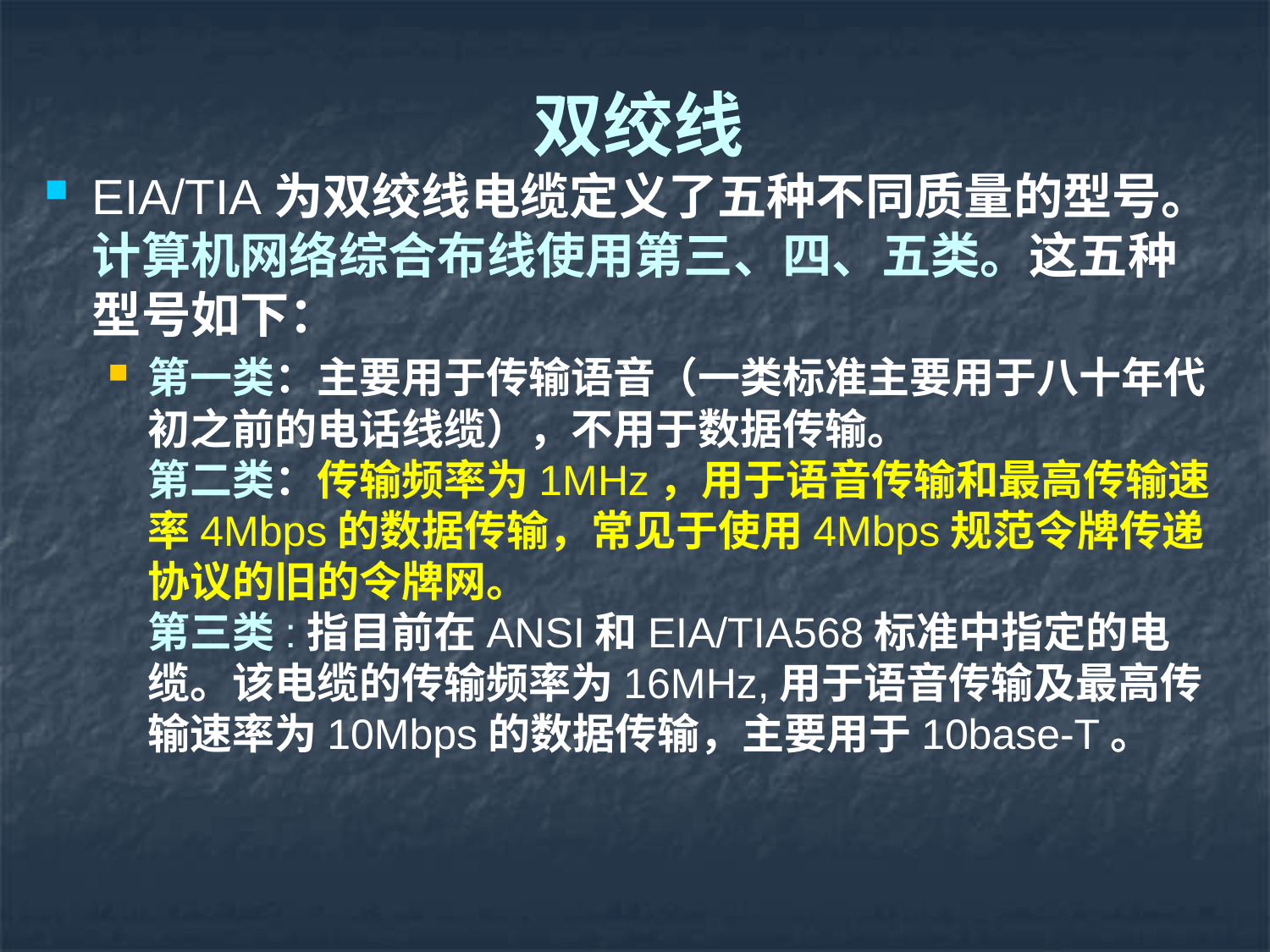

# 双绞线
EIA/TIA为双绞线电缆定义了五种不同质量的型号。计算机网络综合布线使用第三、四、五类。这五种型号如下：
第一类：主要用于传输语音（一类标准主要用于八十年代初之前的电话线缆），不用于数据传输。
第二类：传输频率为1MHz，用于语音传输和最高传输速率4Mbps的数据传输，常见于使用4Mbps规范令牌传递协议的旧的令牌网。
第三类:指目前在ANSI和EIA/TIA568标准中指定的电缆。该电缆的传输频率为16MHz,用于语音传输及最高传输速率为10Mbps的数据传输，主要用于10base-T。